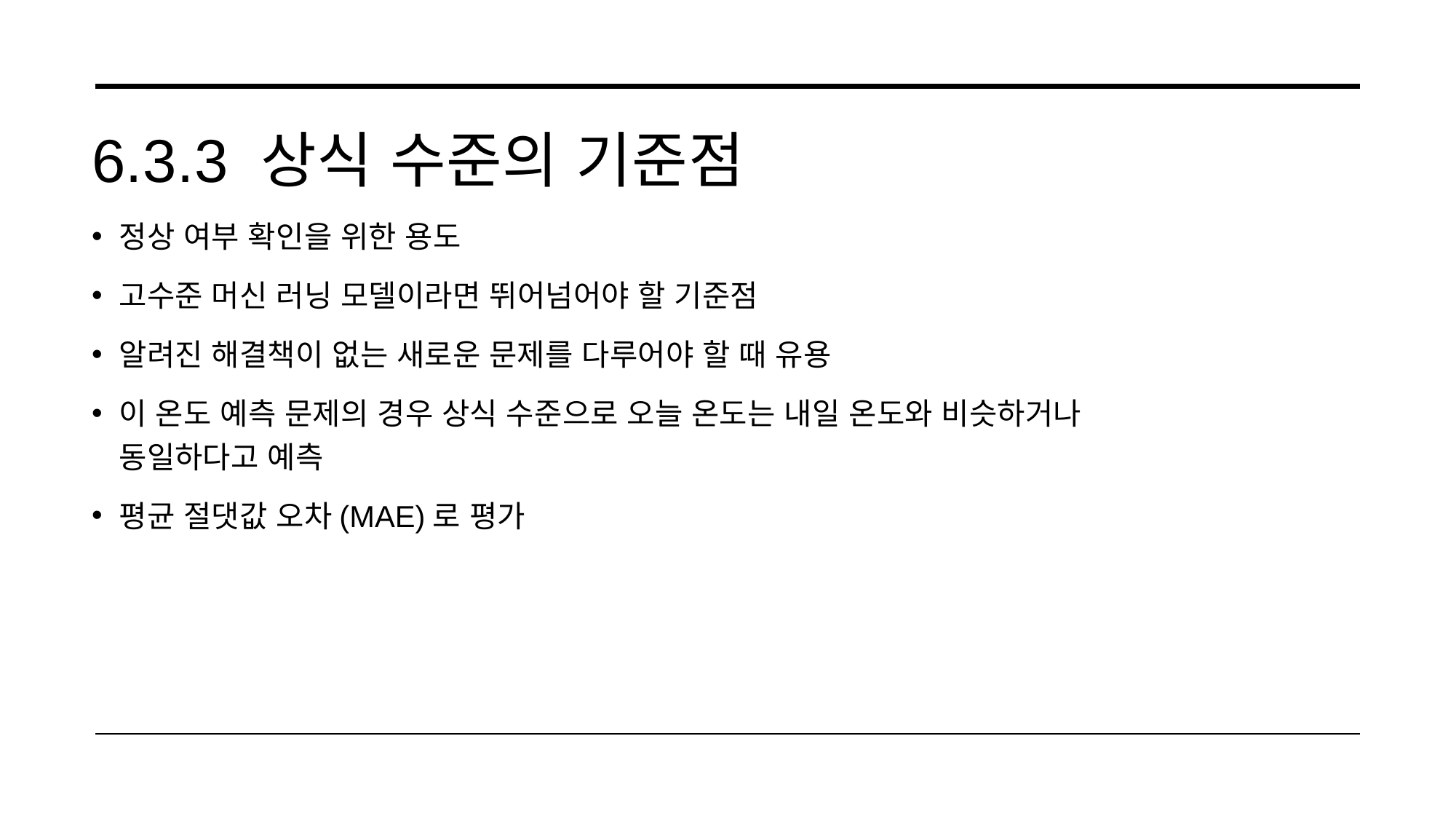

# 6.3.3 상식 수준의 기준점
정상 여부 확인을 위한 용도
고수준 머신 러닝 모델이라면 뛰어넘어야 할 기준점
알려진 해결책이 없는 새로운 문제를 다루어야 할 때 유용
이 온도 예측 문제의 경우 상식 수준으로 오늘 온도는 내일 온도와 비슷하거나 동일하다고 예측
평균 절댓값 오차(MAE)로 평가